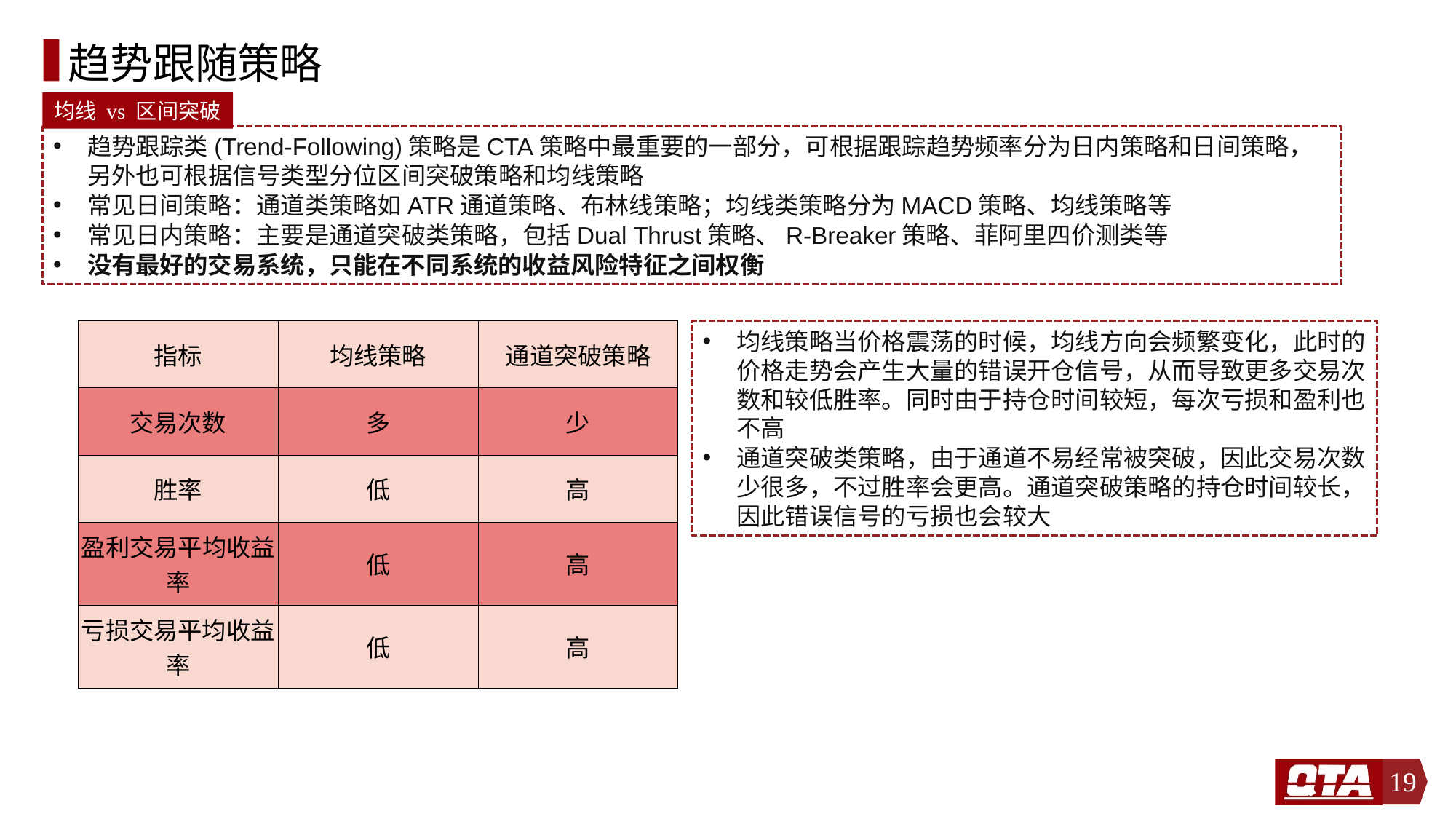

# 趋势跟随策略
均线 vs 区间突破
趋势跟踪类(Trend-Following)策略是CTA策略中最重要的一部分，可根据跟踪趋势频率分为日内策略和日间策略，另外也可根据信号类型分位区间突破策略和均线策略
常见日间策略：通道类策略如ATR通道策略、布林线策略；均线类策略分为MACD策略、均线策略等
常见日内策略：主要是通道突破类策略，包括Dual Thrust策略、R-Breaker策略、菲阿里四价测类等
没有最好的交易系统，只能在不同系统的收益风险特征之间权衡
| 指标 | 均线策略 | 通道突破策略 |
| --- | --- | --- |
| 交易次数 | 多 | 少 |
| 胜率 | 低 | 高 |
| 盈利交易平均收益率 | 低 | 高 |
| 亏损交易平均收益率 | 低 | 高 |
均线策略当价格震荡的时候，均线方向会频繁变化，此时的价格走势会产生大量的错误开仓信号，从而导致更多交易次数和较低胜率。同时由于持仓时间较短，每次亏损和盈利也不高
通道突破类策略，由于通道不易经常被突破，因此交易次数少很多，不过胜率会更高。通道突破策略的持仓时间较长，因此错误信号的亏损也会较大
19